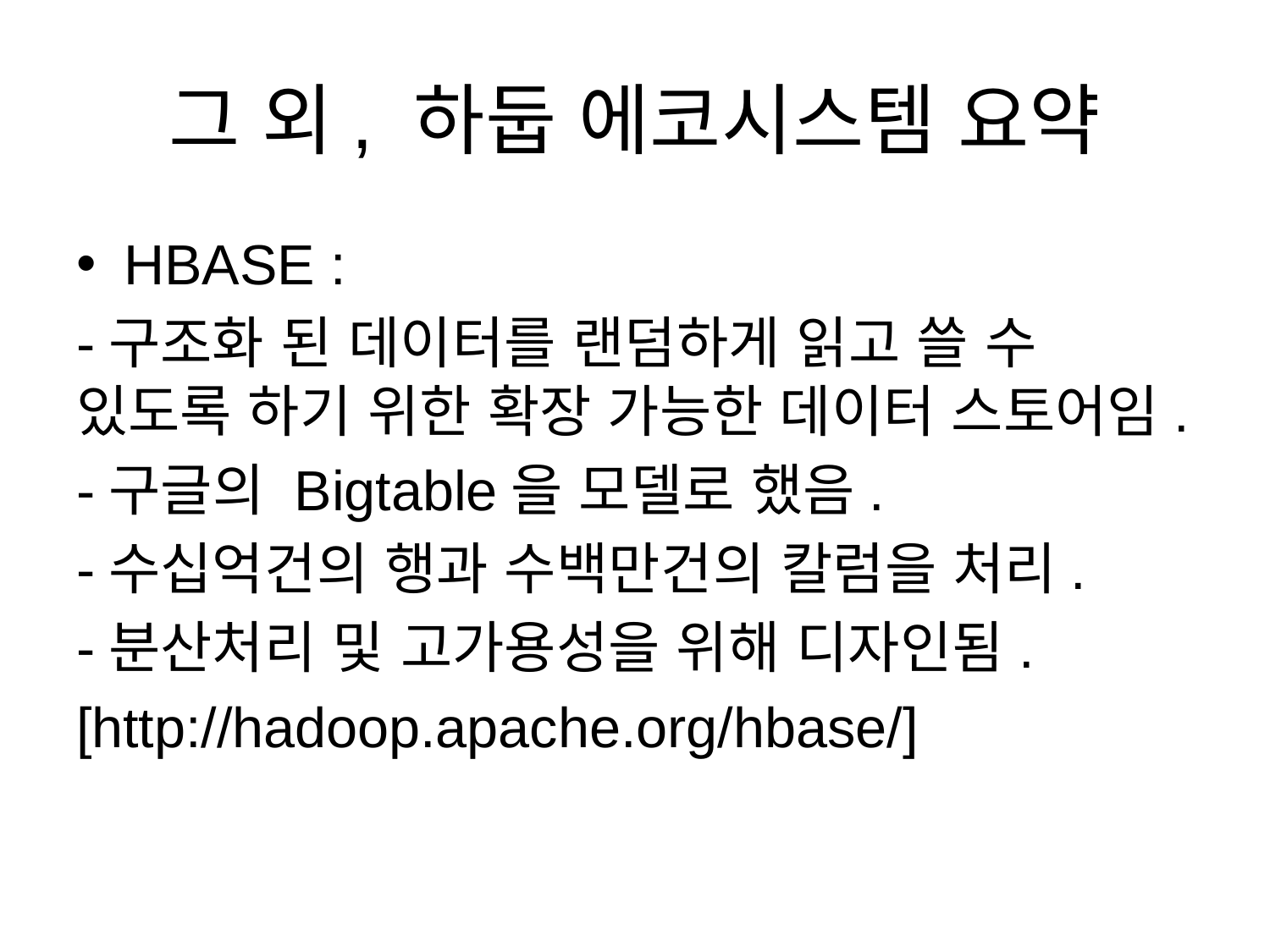

# 그 외, 하둡 에코시스템 요약
HBASE :
-구조화 된 데이터를 랜덤하게 읽고 쓸 수 있도록 하기 위한 확장 가능한 데이터 스토어임.
-구글의 Bigtable을 모델로 했음.
-수십억건의 행과 수백만건의 칼럼을 처리.
-분산처리 및 고가용성을 위해 디자인됨.
[http://hadoop.apache.org/hbase/]